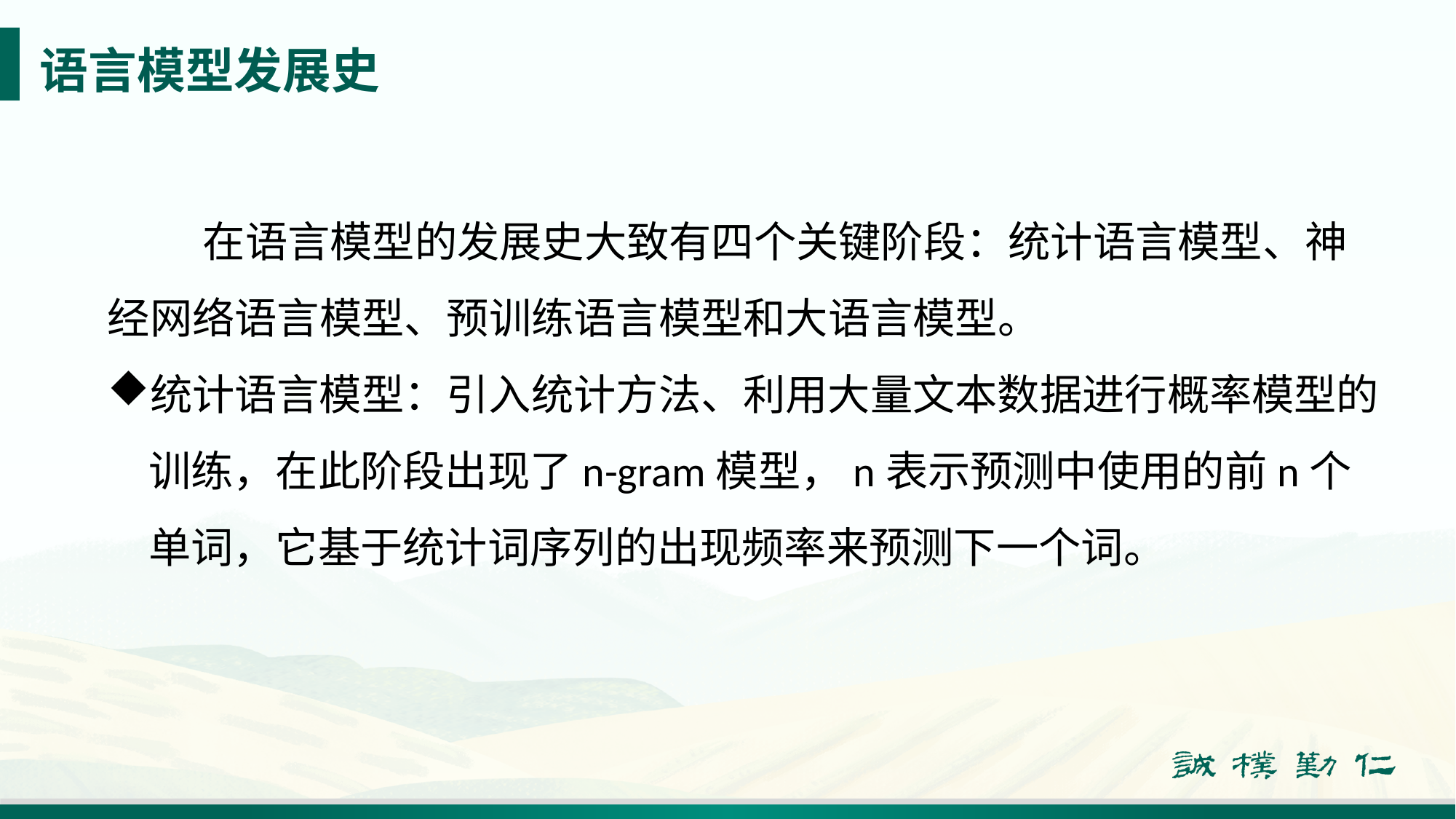

语言模型发展史
         在语言模型的发展史大致有四个关键阶段：统计语言模型、神经网络语言模型、预训练语言模型和大语言模型。
统计语言模型：引入统计方法、利用大量文本数据进行概率模型的训练，在此阶段出现了n-gram模型，n表示预测中使用的前n个单词，它基于统计词序列的出现频率来预测下一个词。